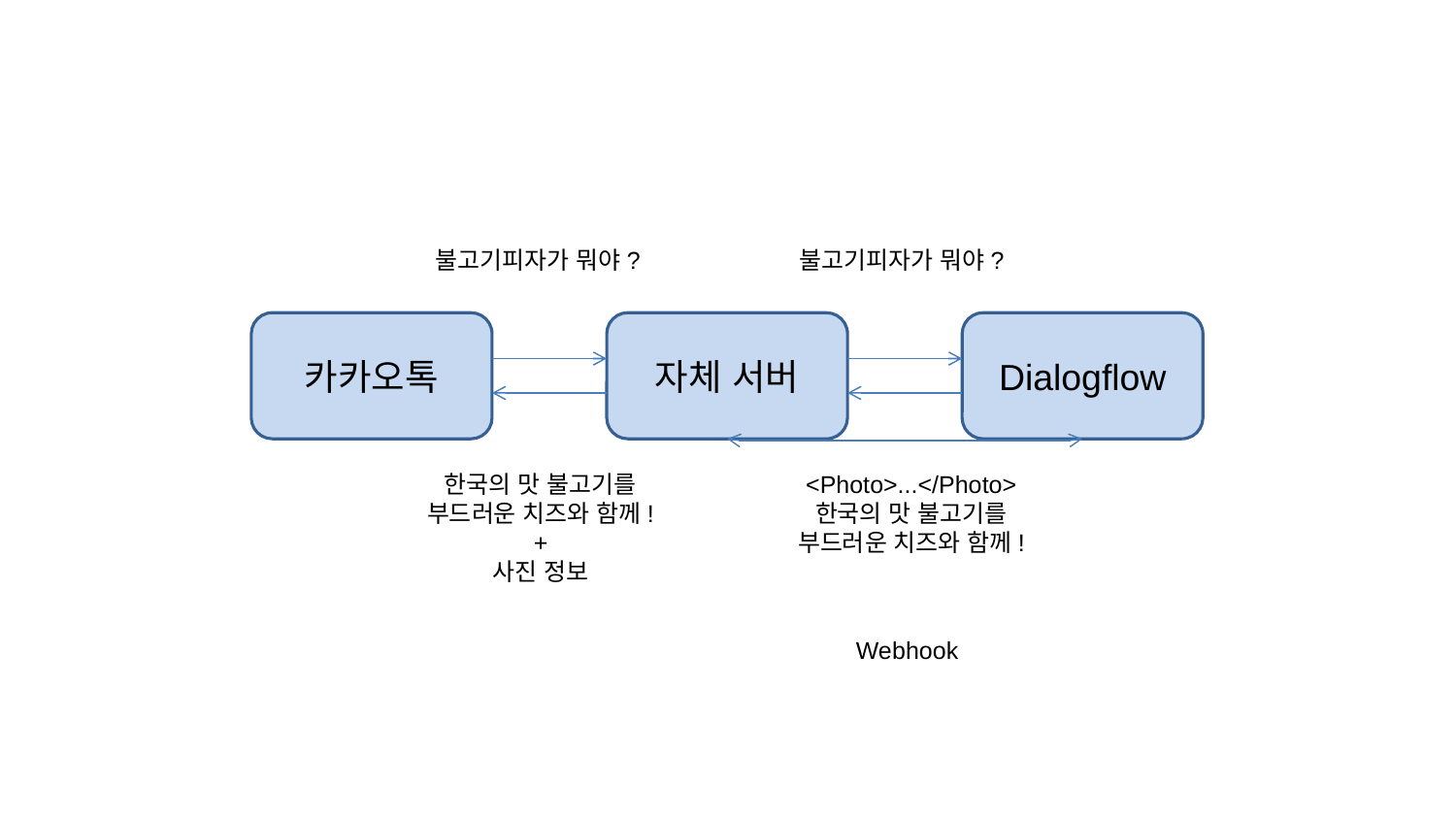

불고기피자가 뭐야?
불고기피자가 뭐야?
카카오톡
자체 서버
Dialogflow
<Photo>...</Photo>
한국의 맛 불고기를
부드러운 치즈와 함께!
한국의 맛 불고기를
부드러운 치즈와 함께!
+
사진 정보
Webhook